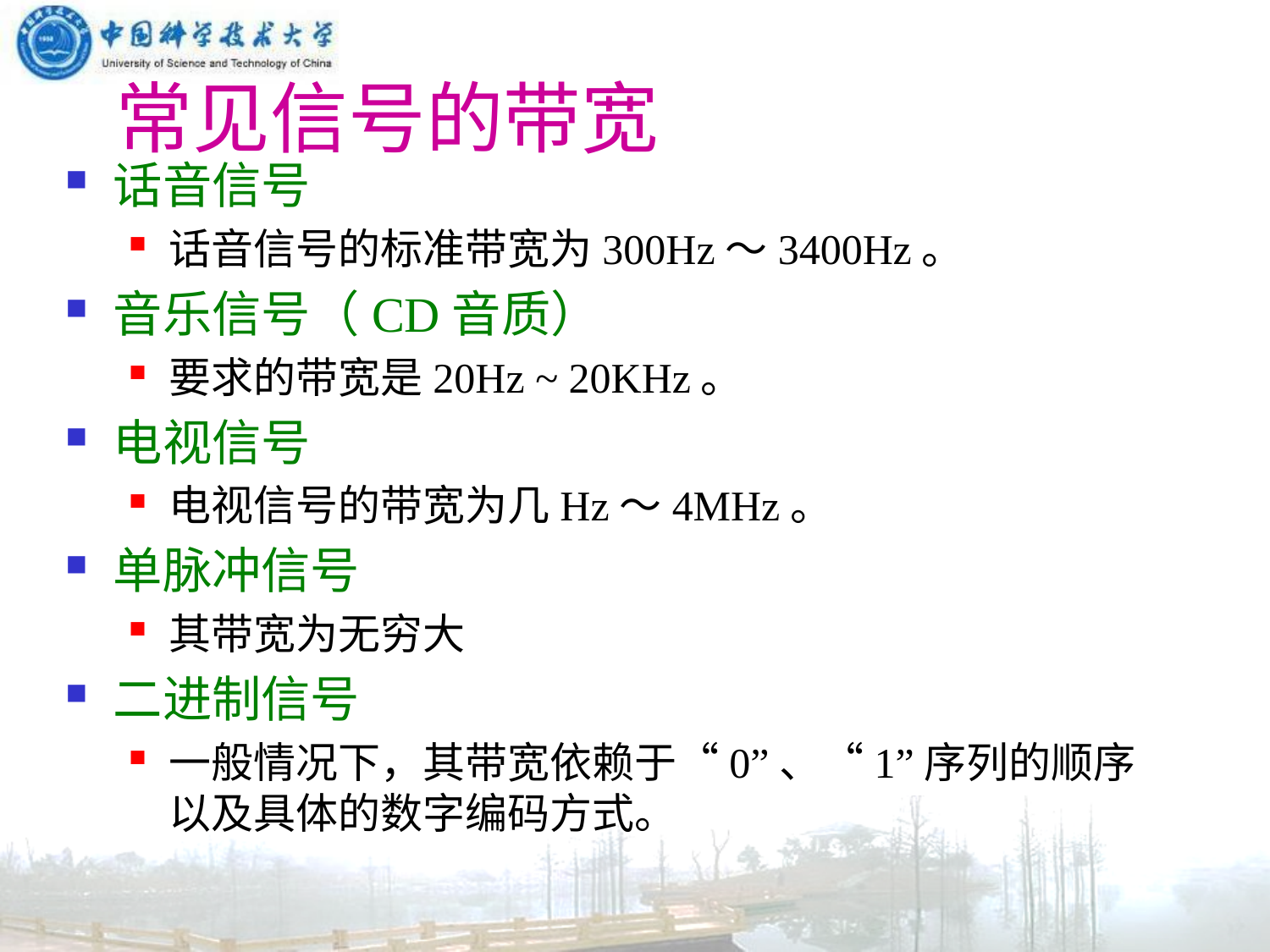

# 常见信号的带宽
话音信号
话音信号的标准带宽为300Hz～3400Hz。
音乐信号（CD音质）
要求的带宽是20Hz ~ 20KHz。
电视信号
电视信号的带宽为几Hz～4MHz。
单脉冲信号
其带宽为无穷大
二进制信号
一般情况下，其带宽依赖于“0”、“1”序列的顺序以及具体的数字编码方式。